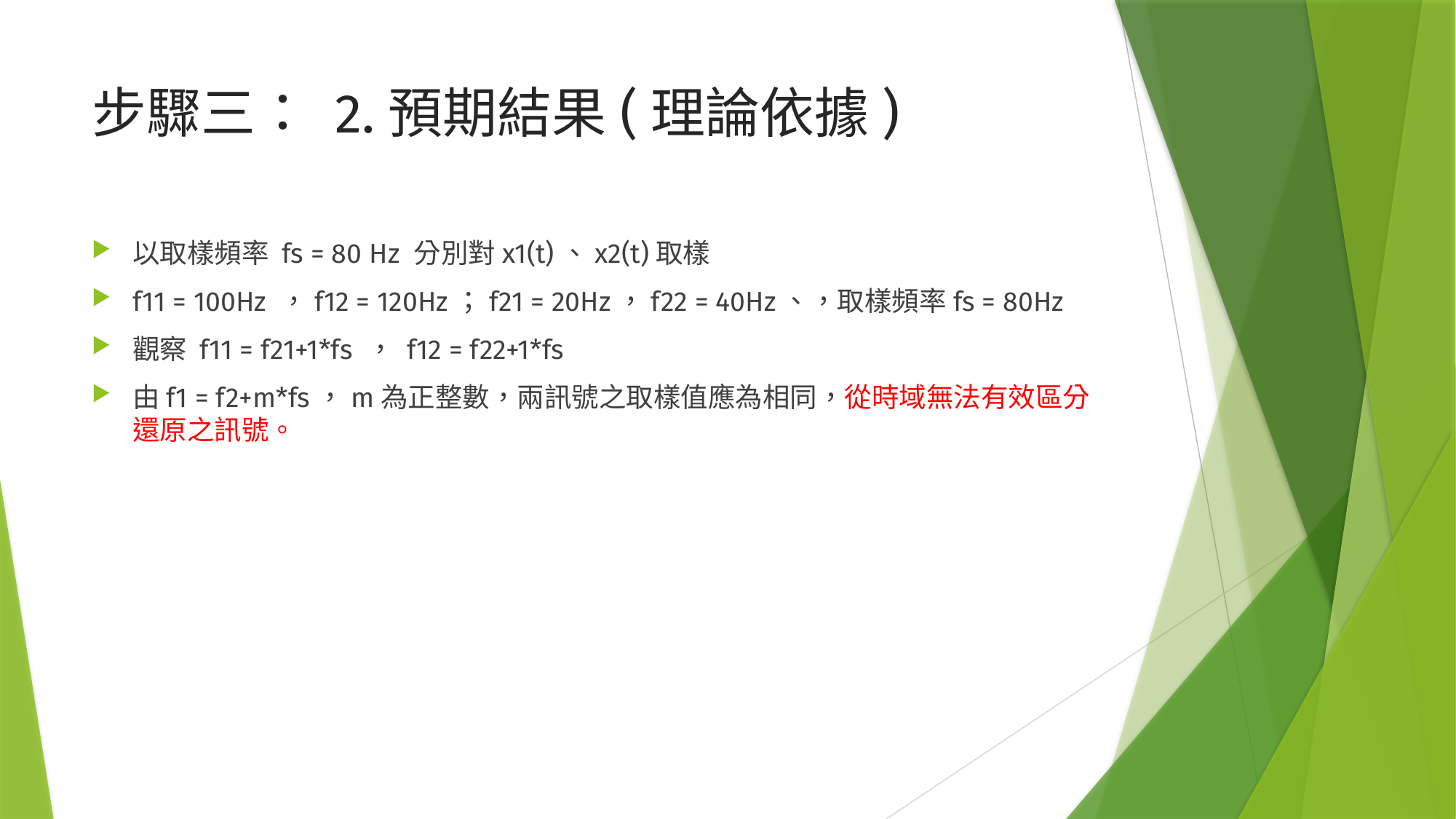

# 步驟三： 2.預期結果(理論依據)
以取樣頻率 fs = 80 Hz 分別對x1(t)、x2(t)取樣
f11 = 100Hz ，f12 = 120Hz；f21 = 20Hz，f22 = 40Hz、，取樣頻率fs = 80Hz
觀察 f11 = f21+1*fs ， f12 = f22+1*fs
由f1 = f2+m*fs，m為正整數，兩訊號之取樣值應為相同，從時域無法有效區分還原之訊號。